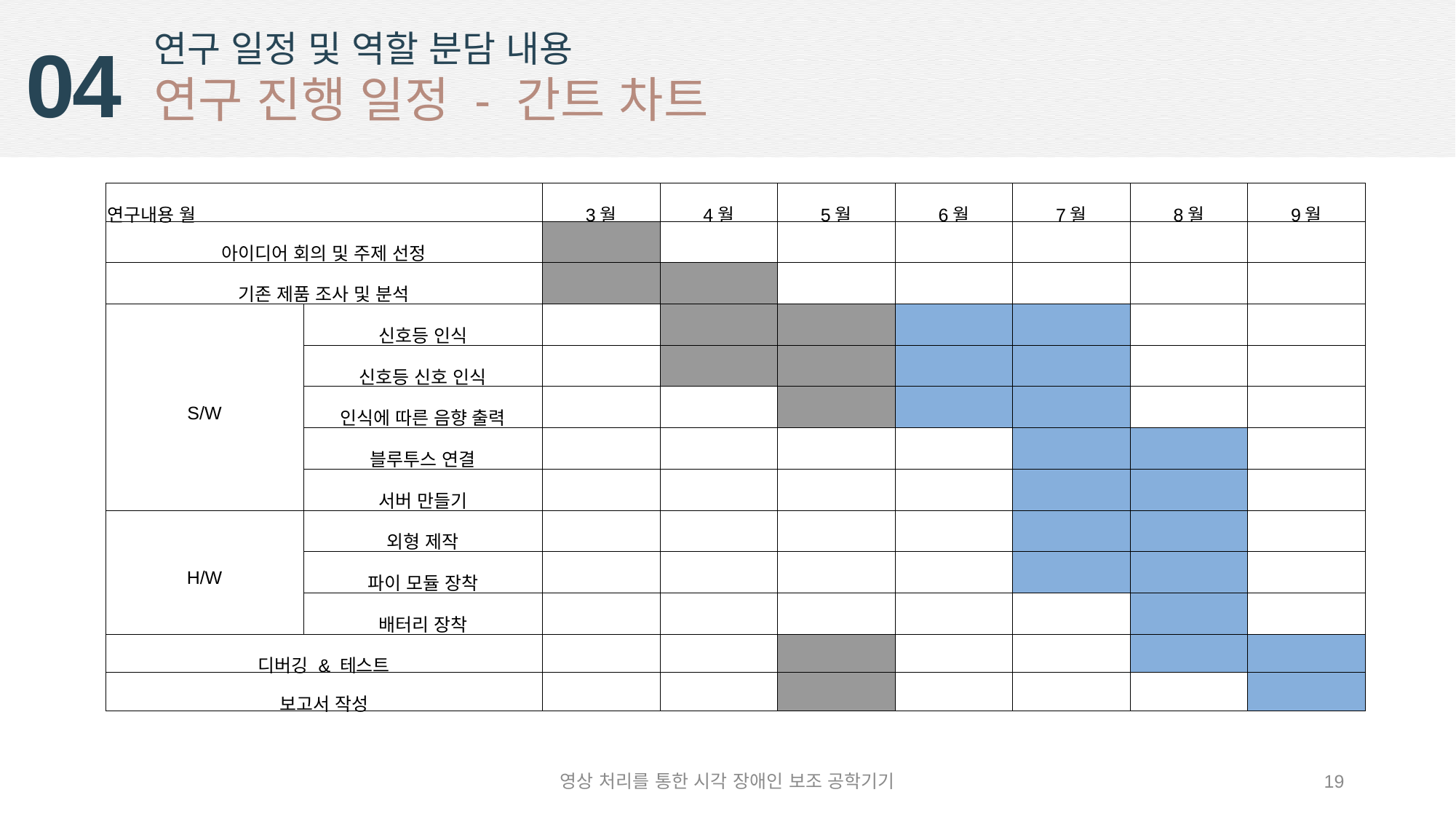

연구 일정 및 역할 분담 내용
연구 진행 일정 - 간트 차트
04
| 연구내용 월 |  | 3월 | 4월 | 5월 | 6월 | 7월 | 8월 | 9월 |
| --- | --- | --- | --- | --- | --- | --- | --- | --- |
| 아이디어 회의 및 주제 선정 |  |  |  |  |  |  |  |  |
| 기존 제품 조사 및 분석 |  |  |  |  |  |  |  |  |
| S/W | 신호등 인식 |  |  |  |  |  |  |  |
|  | 신호등 신호 인식 |  |  |  |  |  |  |  |
|  | 인식에 따른 음향 출력 |  |  |  |  |  |  |  |
|  | 블루투스 연결 |  |  |  |  |  |  |  |
|  | 서버 만들기 |  |  |  |  |  |  |  |
| H/W | 외형 제작 |  |  |  |  |  |  |  |
|  | 파이 모듈 장착 |  |  |  |  |  |  |  |
|  | 배터리 장착 |  |  |  |  |  |  |  |
| 디버깅 & 테스트 |  |  |  |  |  |  |  |  |
| 보고서 작성 |  |  |  |  |  |  |  |  |
영상 처리를 통한 시각 장애인 보조 공학기기
19